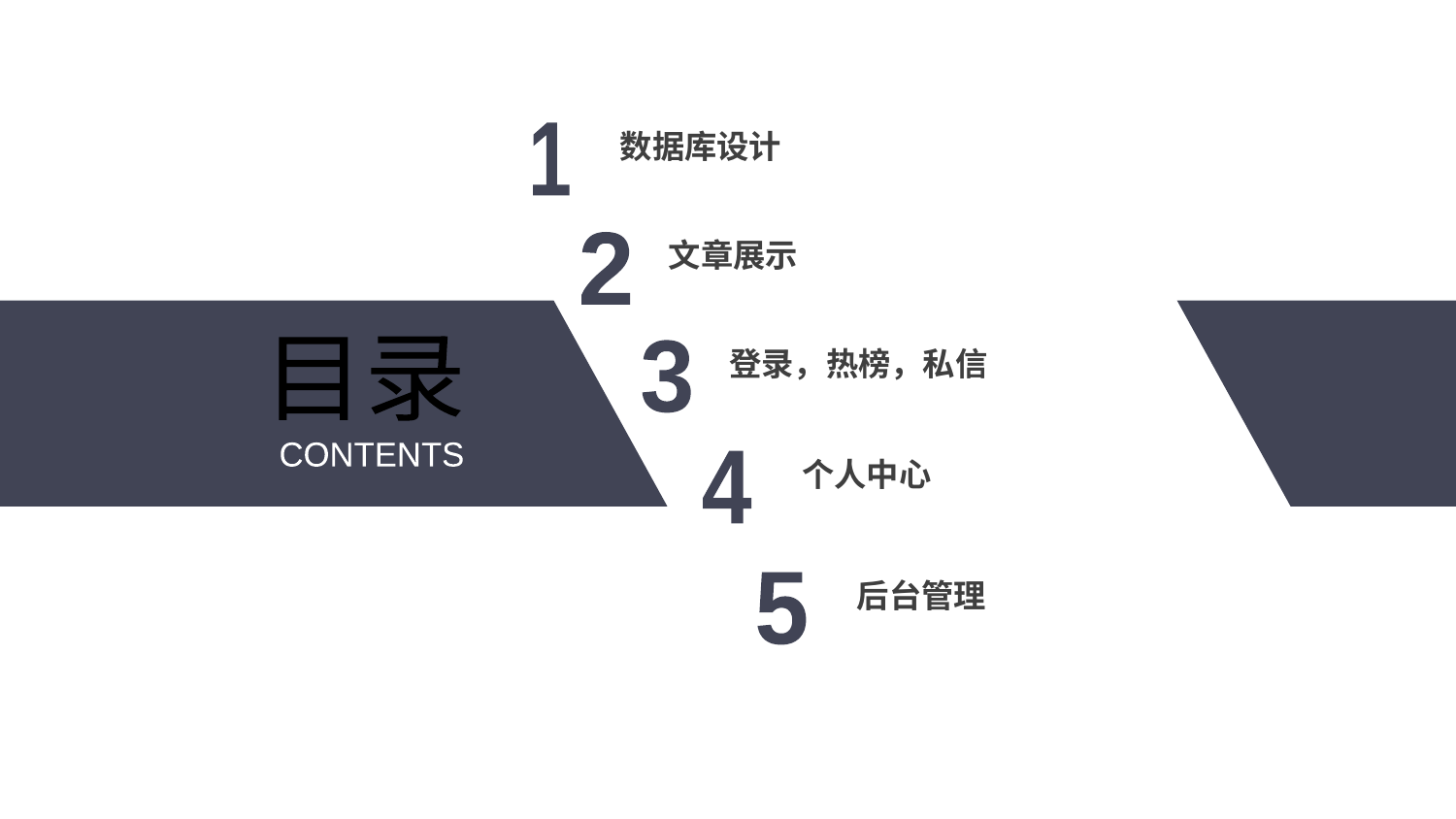

数据库设计

1
文章展示
2

登录，热榜，私信
目录
3
个人中心
CONTENTS
4
后台管理
5